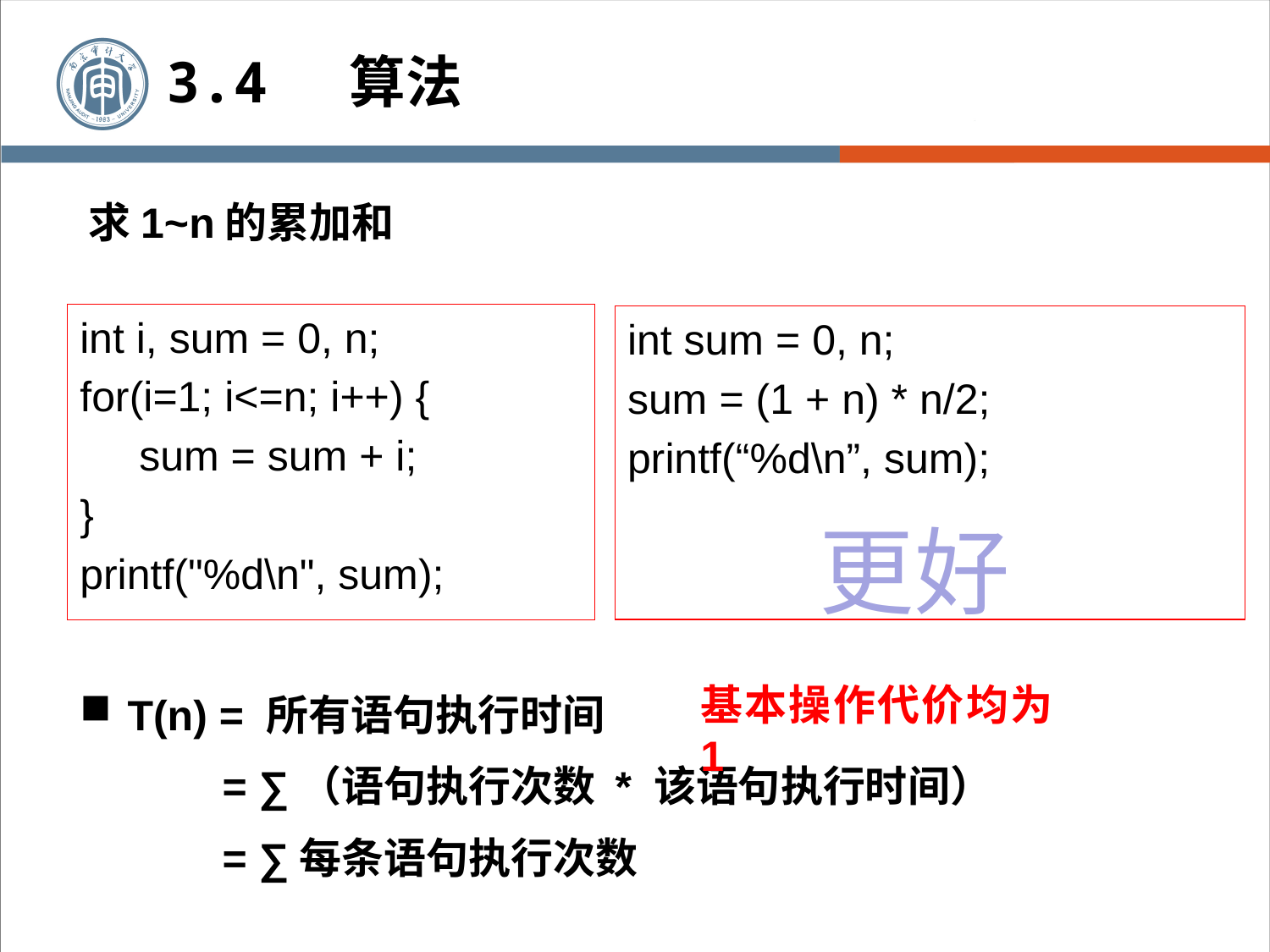

3.4  算法
求1~n的累加和
int i, sum = 0, n;
for(i=1; i<=n; i++) {
     sum = sum + i;
}
printf("%d\n", sum);
int sum = 0, n;
sum = (1 + n) * n/2;
printf(“%d\n”, sum);
更好
T(n) = 所有语句执行时间
            = ∑（语句执行次数 * 该语句执行时间）
            = ∑每条语句执行次数
基本操作代价均为1